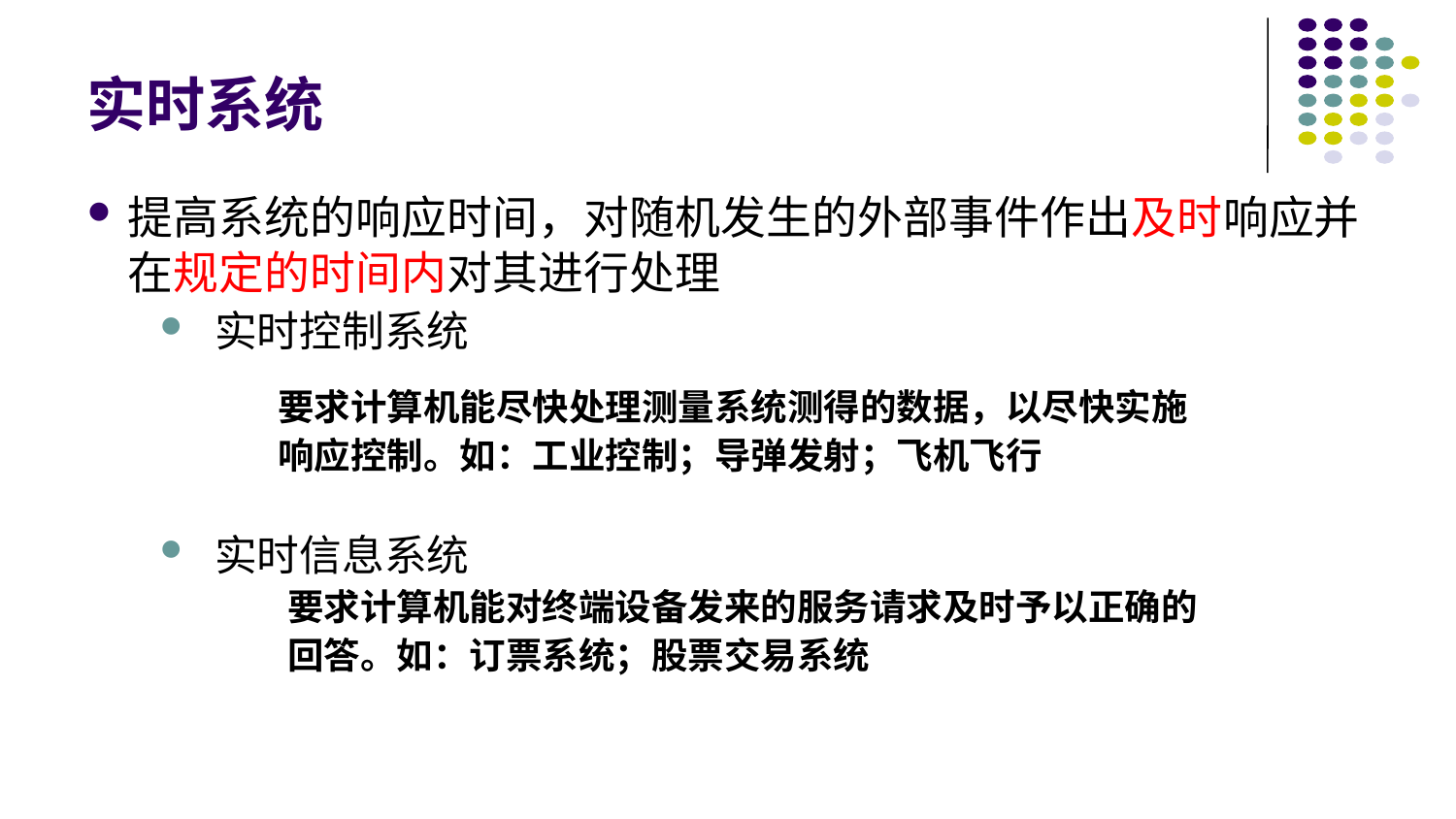

# 实时系统
提高系统的响应时间，对随机发生的外部事件作出及时响应并在规定的时间内对其进行处理
实时控制系统

实时信息系统
要求计算机能尽快处理测量系统测得的数据，以尽快实施响应控制。如：工业控制；导弹发射；飞机飞行
要求计算机能对终端设备发来的服务请求及时予以正确的回答。如：订票系统；股票交易系统
33